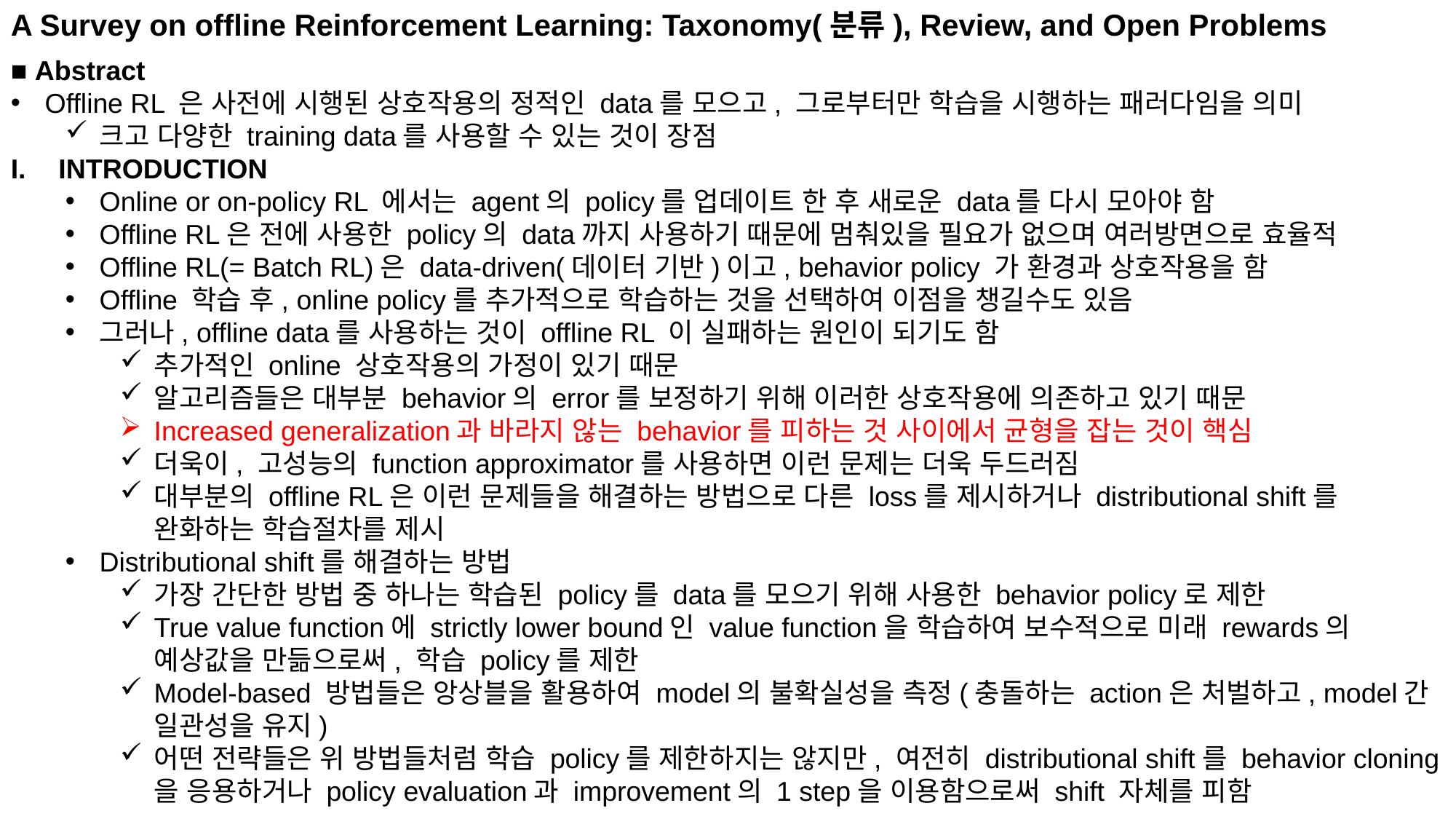

A Survey on offline Reinforcement Learning: Taxonomy(분류), Review, and Open Problems
■ Abstract
Offline RL 은 사전에 시행된 상호작용의 정적인 data를 모으고, 그로부터만 학습을 시행하는 패러다임을 의미
크고 다양한 training data를 사용할 수 있는 것이 장점
INTRODUCTION
Online or on-policy RL 에서는 agent의 policy를 업데이트 한 후 새로운 data를 다시 모아야 함
Offline RL은 전에 사용한 policy의 data까지 사용하기 때문에 멈춰있을 필요가 없으며 여러방면으로 효율적
Offline RL(= Batch RL)은 data-driven(데이터 기반)이고, behavior policy 가 환경과 상호작용을 함
Offline 학습 후, online policy를 추가적으로 학습하는 것을 선택하여 이점을 챙길수도 있음
그러나, offline data를 사용하는 것이 offline RL 이 실패하는 원인이 되기도 함
추가적인 online 상호작용의 가정이 있기 때문
알고리즘들은 대부분 behavior의 error를 보정하기 위해 이러한 상호작용에 의존하고 있기 때문
Increased generalization과 바라지 않는 behavior를 피하는 것 사이에서 균형을 잡는 것이 핵심
더욱이, 고성능의 function approximator를 사용하면 이런 문제는 더욱 두드러짐
대부분의 offline RL은 이런 문제들을 해결하는 방법으로 다른 loss를 제시하거나 distributional shift를 완화하는 학습절차를 제시
Distributional shift를 해결하는 방법
가장 간단한 방법 중 하나는 학습된 policy를 data를 모으기 위해 사용한 behavior policy로 제한
True value function에 strictly lower bound인 value function을 학습하여 보수적으로 미래 rewards의 예상값을 만듦으로써, 학습 policy를 제한
Model-based 방법들은 앙상블을 활용하여 model의 불확실성을 측정(충돌하는 action은 처벌하고, model간 일관성을 유지)
어떤 전략들은 위 방법들처럼 학습 policy를 제한하지는 않지만, 여전히 distributional shift를 behavior cloning을 응용하거나 policy evaluation과 improvement의 1 step을 이용함으로써 shift 자체를 피함